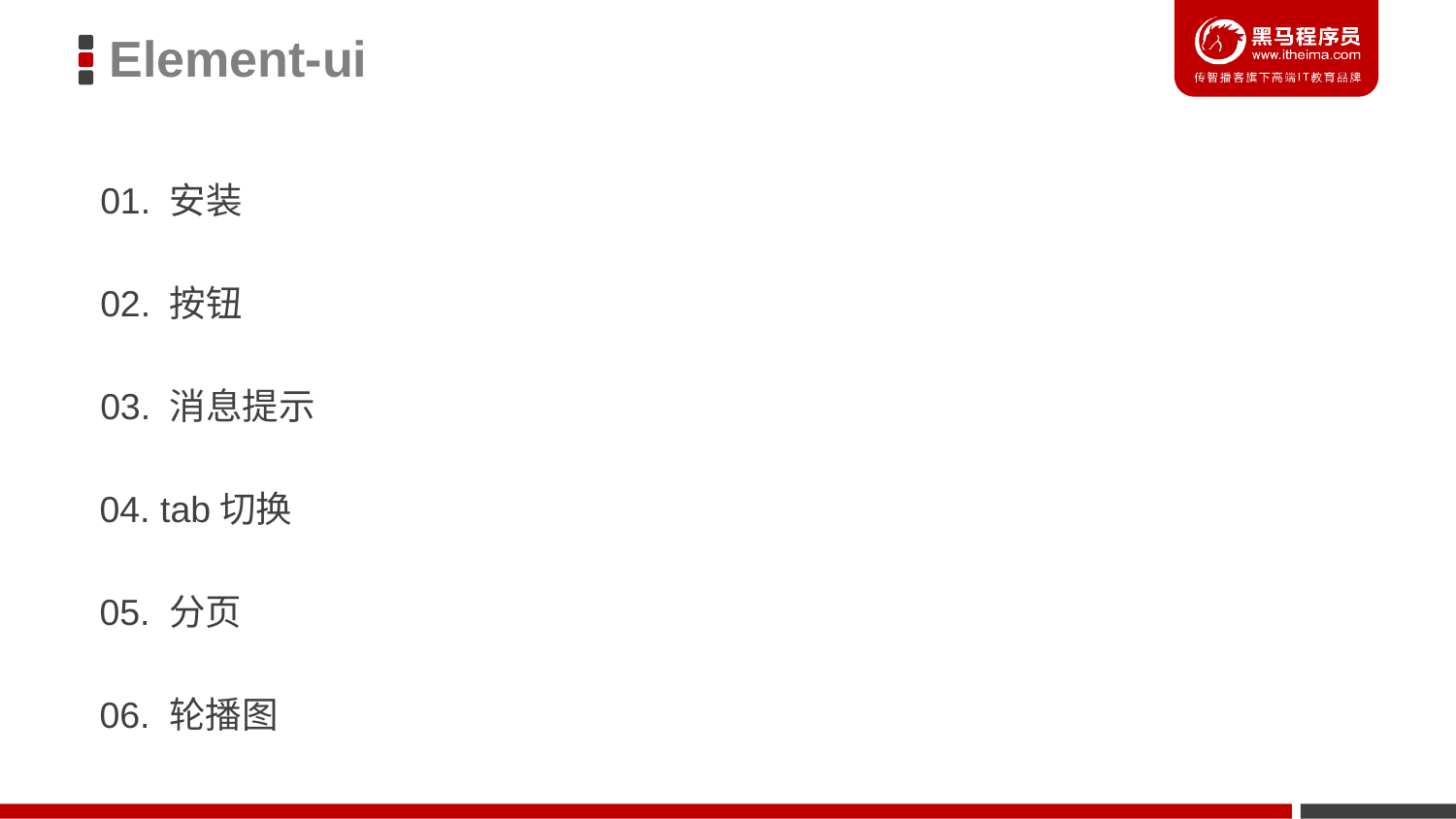

Element-ui
01. 安装
02. 按钮
03. 消息提示
04. tab切换
05. 分页
06. 轮播图